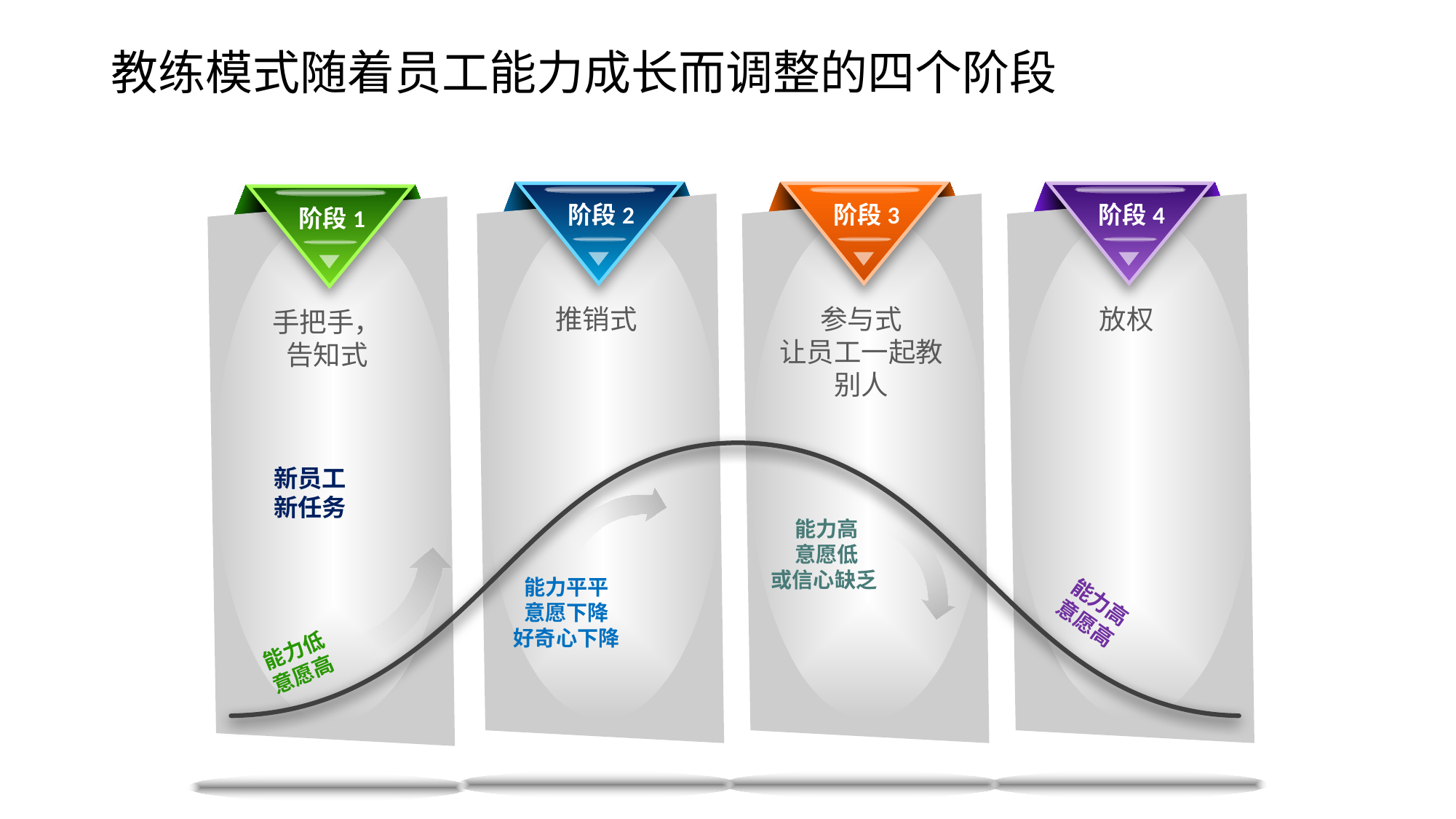

# 教练模式随着员工能力成长而调整的四个阶段

阶段2

推销式

阶段3

参与式
让员工一起教别人

阶段4

放权

阶段1

手把手，
告知式

新员工
新任务

能力高
意愿低
或信心缺乏

能力平平
意愿下降
好奇心下降
能力高
意愿高
能力低
意愿高